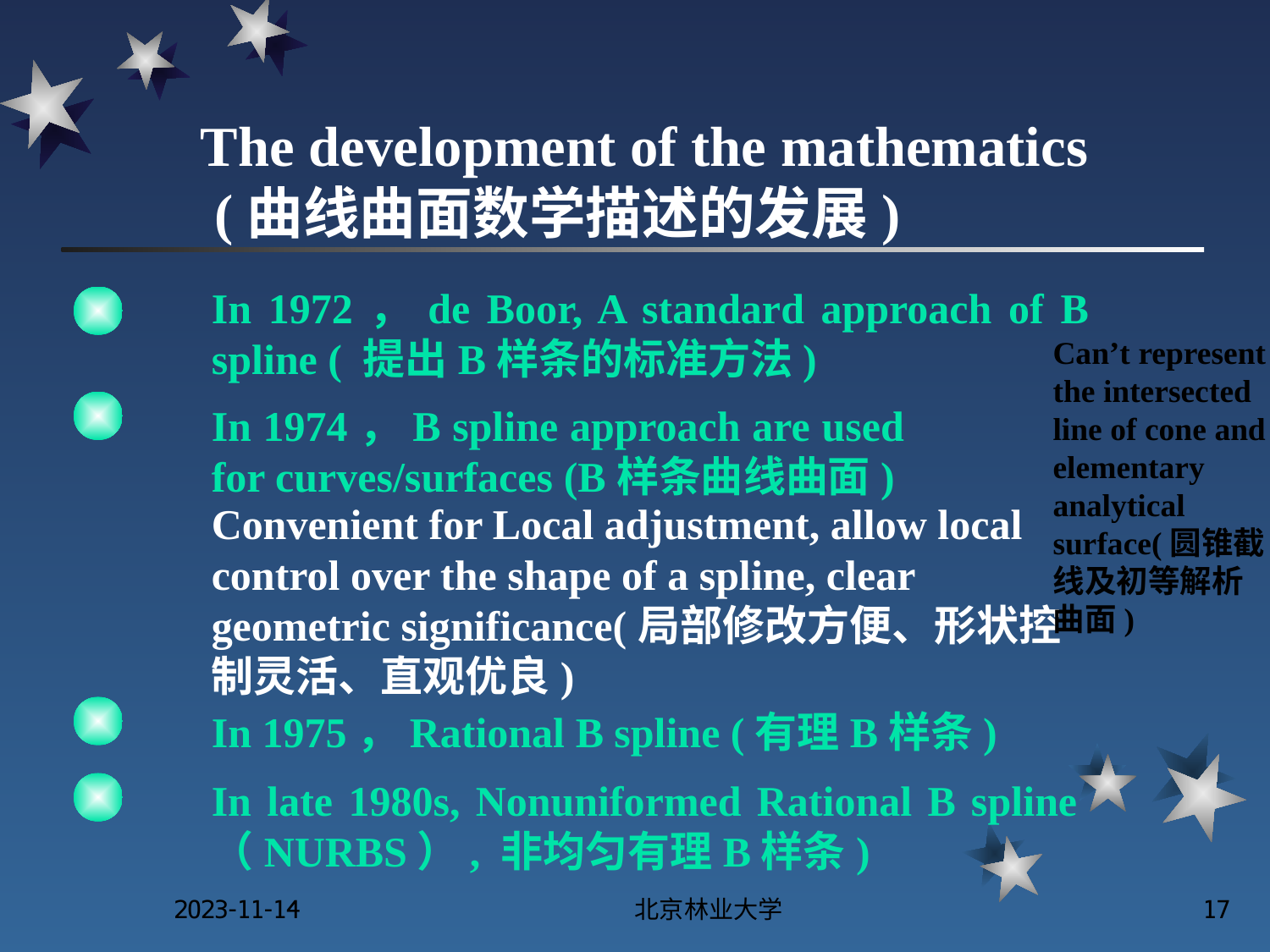

# The development of the mathematics (曲线曲面数学描述的发展)
In 1972，de Boor, A standard approach of B spline ( 提出B样条的标准方法)

Can’t represent the intersected line of cone and elementary analytical surface(圆锥截线及初等解析曲面)

In 1974，B spline approach are used for curves/surfaces (B样条曲线曲面)
Convenient for Local adjustment, allow local control over the shape of a spline, clear geometric significance(局部修改方便、形状控制灵活、直观优良)

In 1975，Rational B spline (有理B样条)
In late 1980s, Nonuniformed Rational B spline （NURBS）, 非均匀有理B样条)

2023-11-14
北京林业大学
17